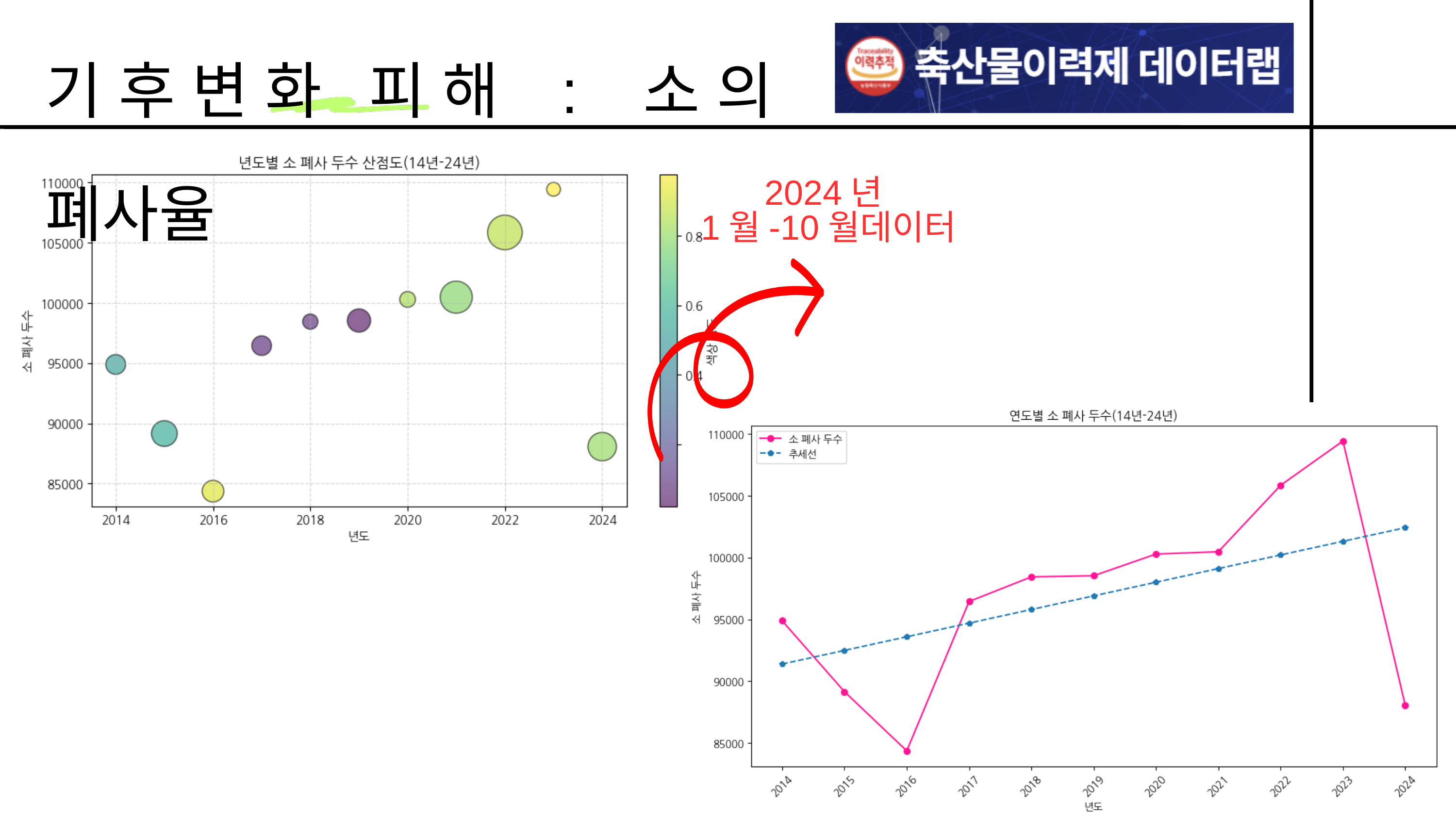

기후변화 피해 : 소의 폐사율

2024년
 1월-10월데이터